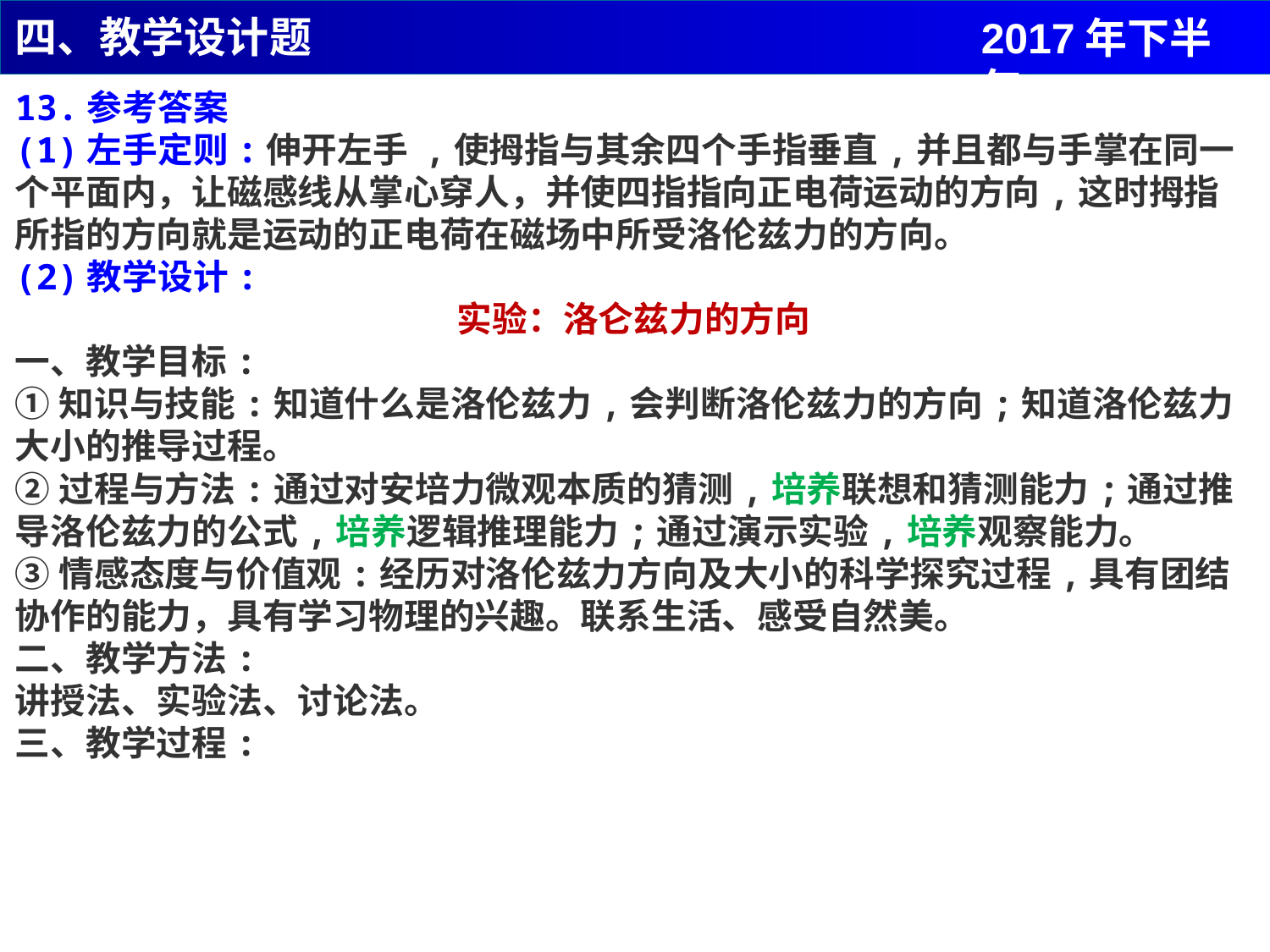

四、教学设计题
2017年下半年
13.参考答案
(1)左手定则:伸开左手 ,使拇指与其余四个手指垂直,并且都与手掌在同一个平面内，让磁感线从掌心穿人，并使四指指向正电荷运动的方向,这时拇指所指的方向就是运动的正电荷在磁场中所受洛伦兹力的方向。
(2)教学设计:
实验：洛仑兹力的方向
一、教学目标:
①知识与技能:知道什么是洛伦兹力,会判断洛伦兹力的方向;知道洛伦兹力大小的推导过程。
②过程与方法:通过对安培力微观本质的猜测,培养联想和猜测能力;通过推导洛伦兹力的公式,培养逻辑推理能力;通过演示实验,培养观察能力。
③情感态度与价值观:经历对洛伦兹力方向及大小的科学探究过程,具有团结协作的能力，具有学习物理的兴趣。联系生活、感受自然美。
二、教学方法:
讲授法、实验法、讨论法。
三、教学过程: